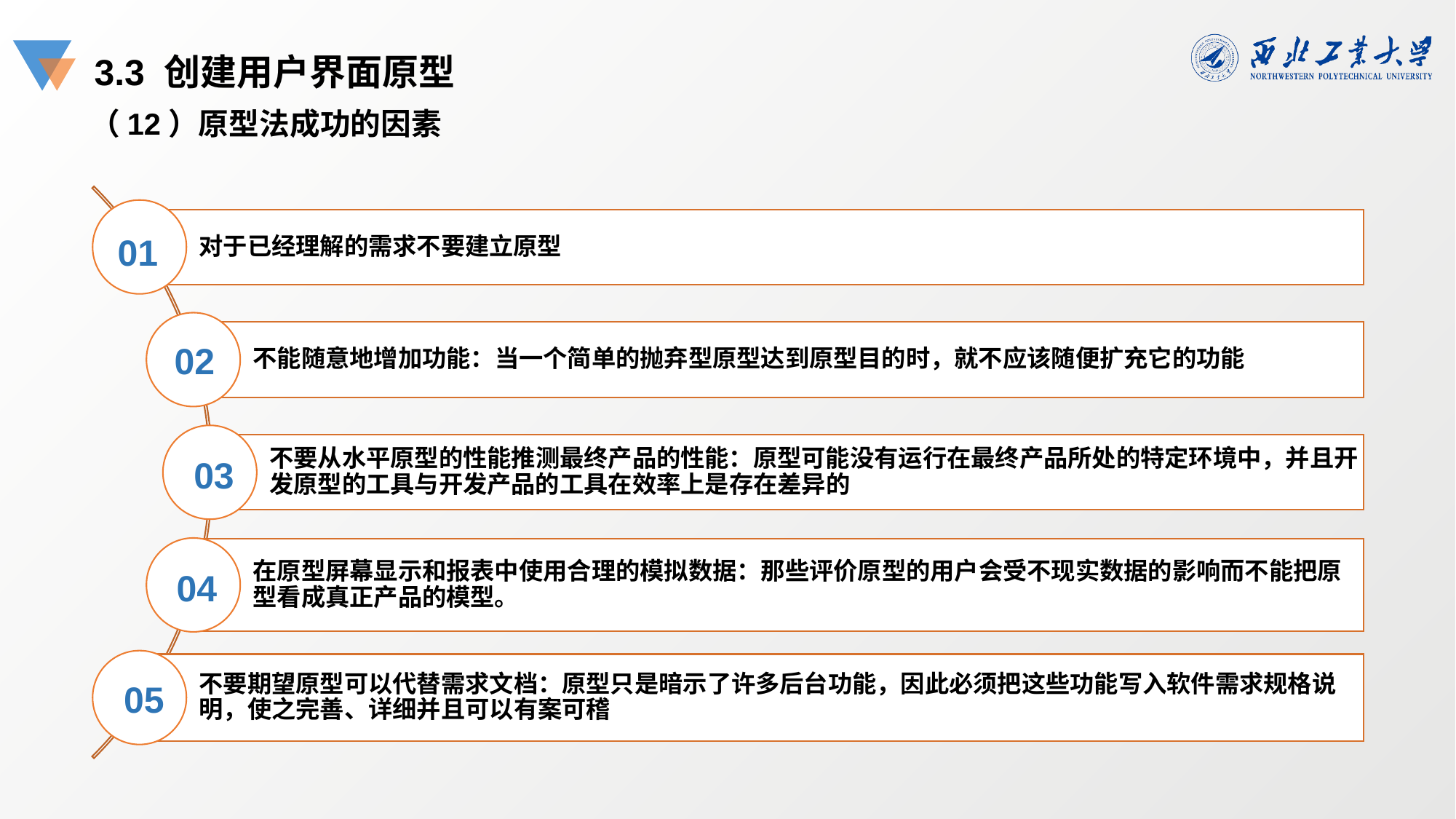

3.3 创建用户界面原型

（12）原型法成功的因素

对于已经理解的需求不要建立原型
01

不能随意地增加功能：当一个简单的抛弃型原型达到原型目的时，就不应该随便扩充它的功能
02

不要从水平原型的性能推测最终产品的性能：原型可能没有运行在最终产品所处的特定环境中，并且开发原型的工具与开发产品的工具在效率上是存在差异的
03

在原型屏幕显示和报表中使用合理的模拟数据：那些评价原型的用户会受不现实数据的影响而不能把原型看成真正产品的模型。
04

不要期望原型可以代替需求文档：原型只是暗示了许多后台功能，因此必须把这些功能写入软件需求规格说明，使之完善、详细并且可以有案可稽
05
41